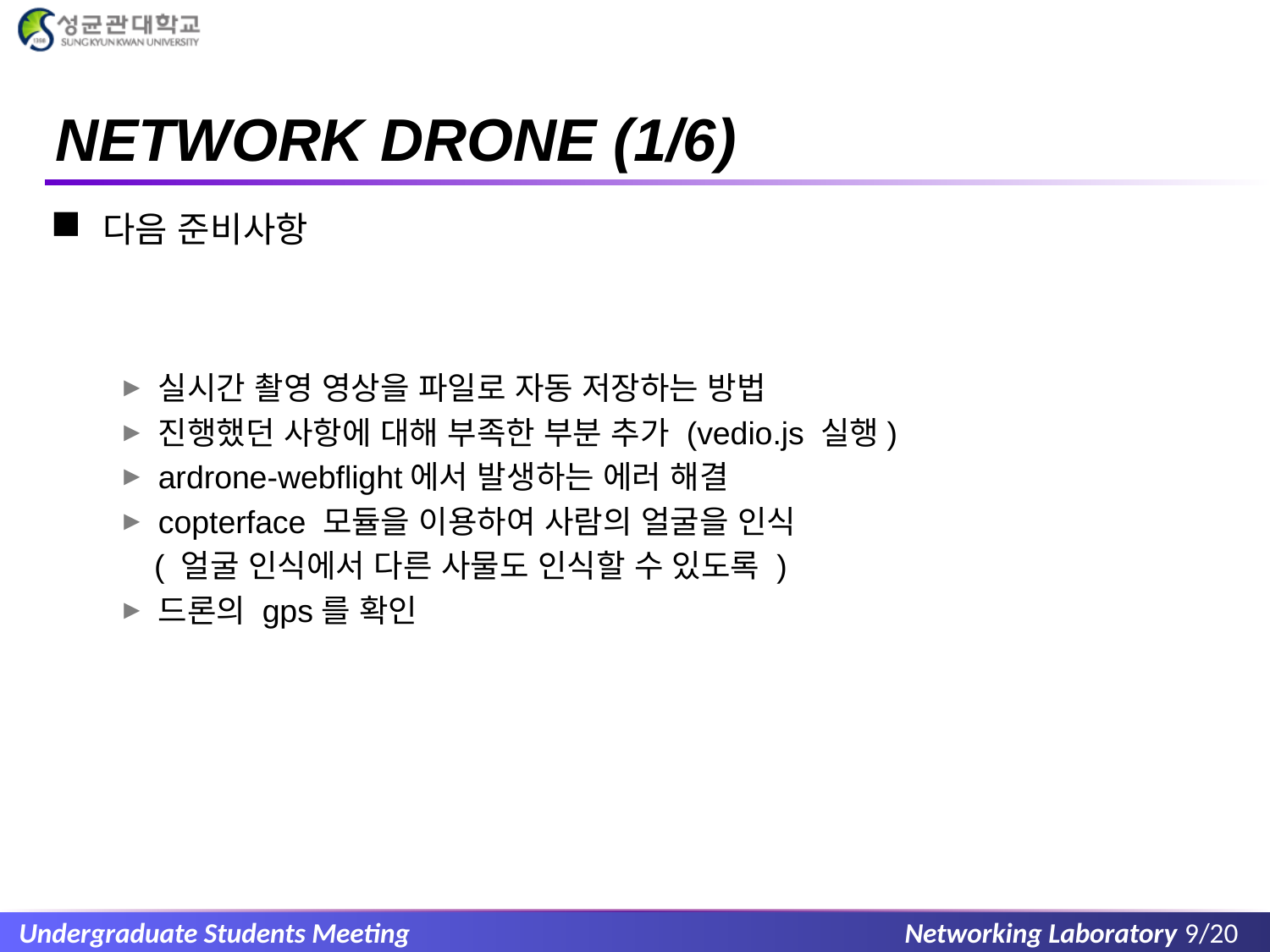

# NETWORK DRONE (1/6)
다음 준비사항

실시간 촬영 영상을 파일로 자동 저장하는 방법
진행했던 사항에 대해 부족한 부분 추가 (vedio.js 실행)
ardrone-webflight에서 발생하는 에러 해결
copterface 모듈을 이용하여 사람의 얼굴을 인식
    ( 얼굴 인식에서 다른 사물도 인식할 수 있도록 )
드론의 gps를 확인